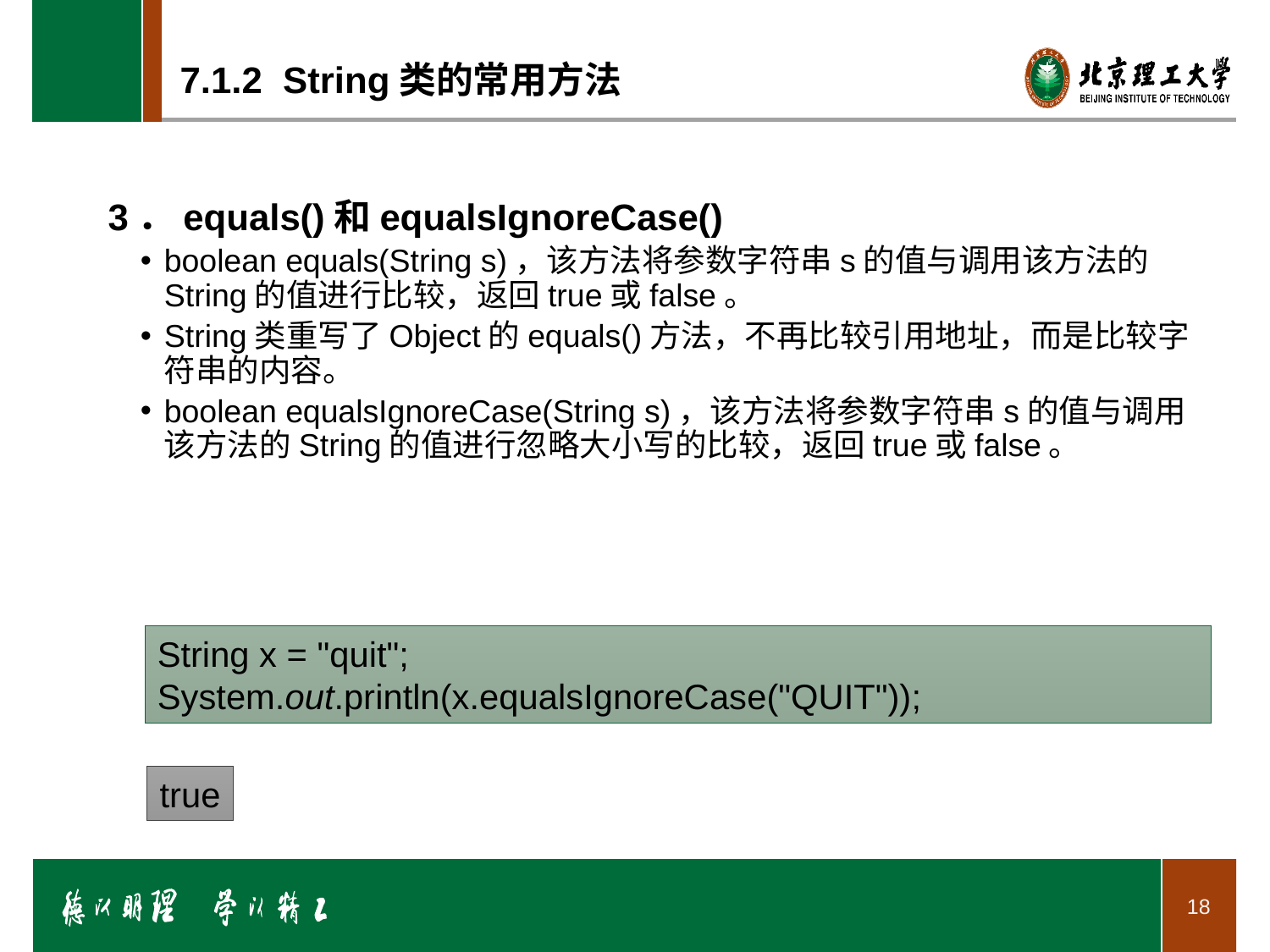

# 7.1.2  String类的常用方法
3．equals()和equalsIgnoreCase()
boolean equals(String s)，该方法将参数字符串s的值与调用该方法的String的值进行比较，返回true或false。
String类重写了Object的equals()方法，不再比较引用地址，而是比较字符串的内容。
boolean equalsIgnoreCase(String s)，该方法将参数字符串s的值与调用该方法的String的值进行忽略大小写的比较，返回true或false。
String x = "quit";
System.out.println(x.equalsIgnoreCase("QUIT"));
true